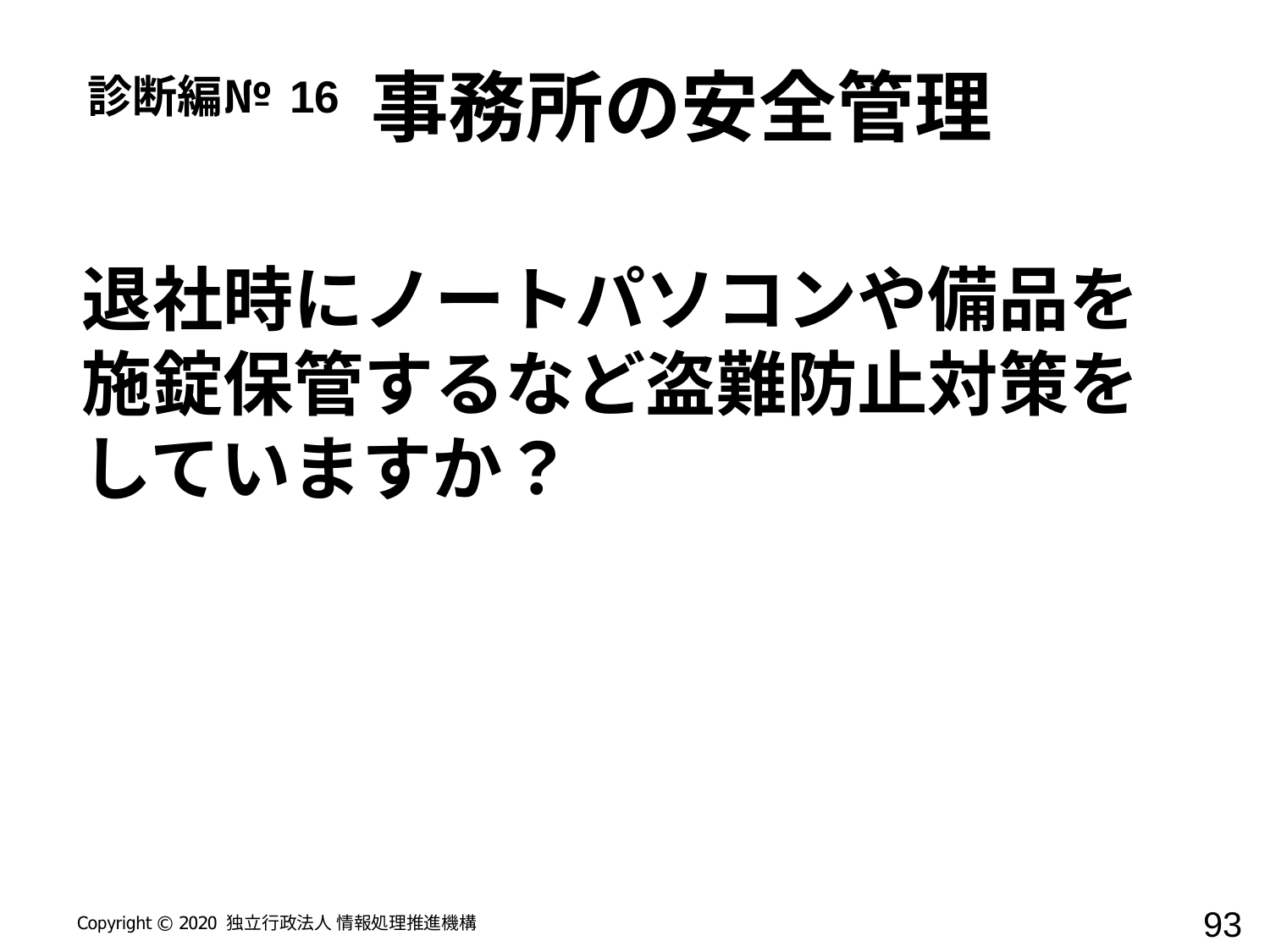

# 診断編№16 事務所の安全管理

退社時にノートパソコンや備品を施錠保管するなど盗難防止対策をしていますか？